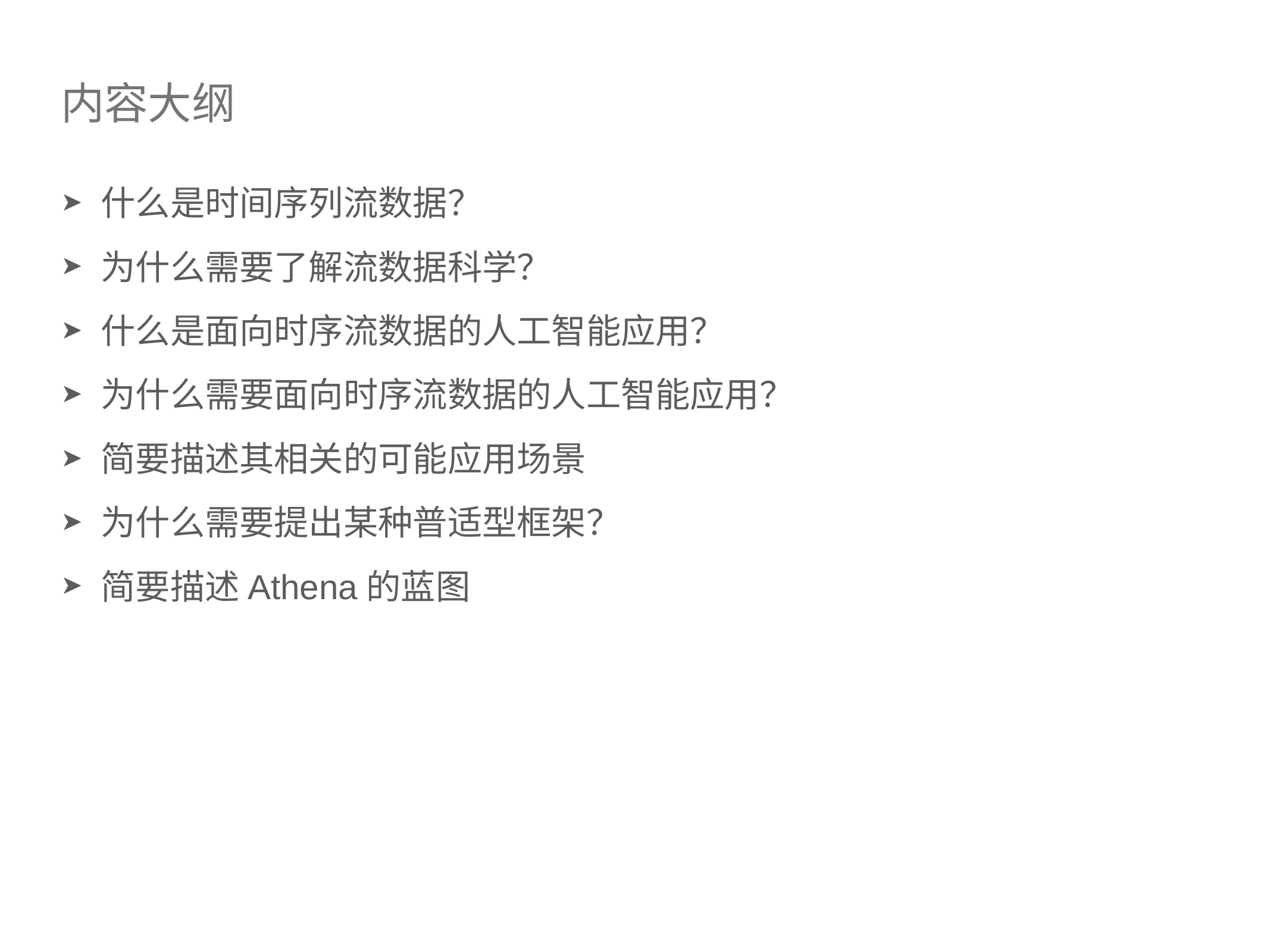

# 内容大纲

什么是时间序列流数据？
为什么需要了解流数据科学？
什么是面向时序流数据的人工智能应用？
为什么需要面向时序流数据的人工智能应用？
简要描述其相关的可能应用场景
为什么需要提出某种普适型框架？
简要描述Athena的蓝图
2